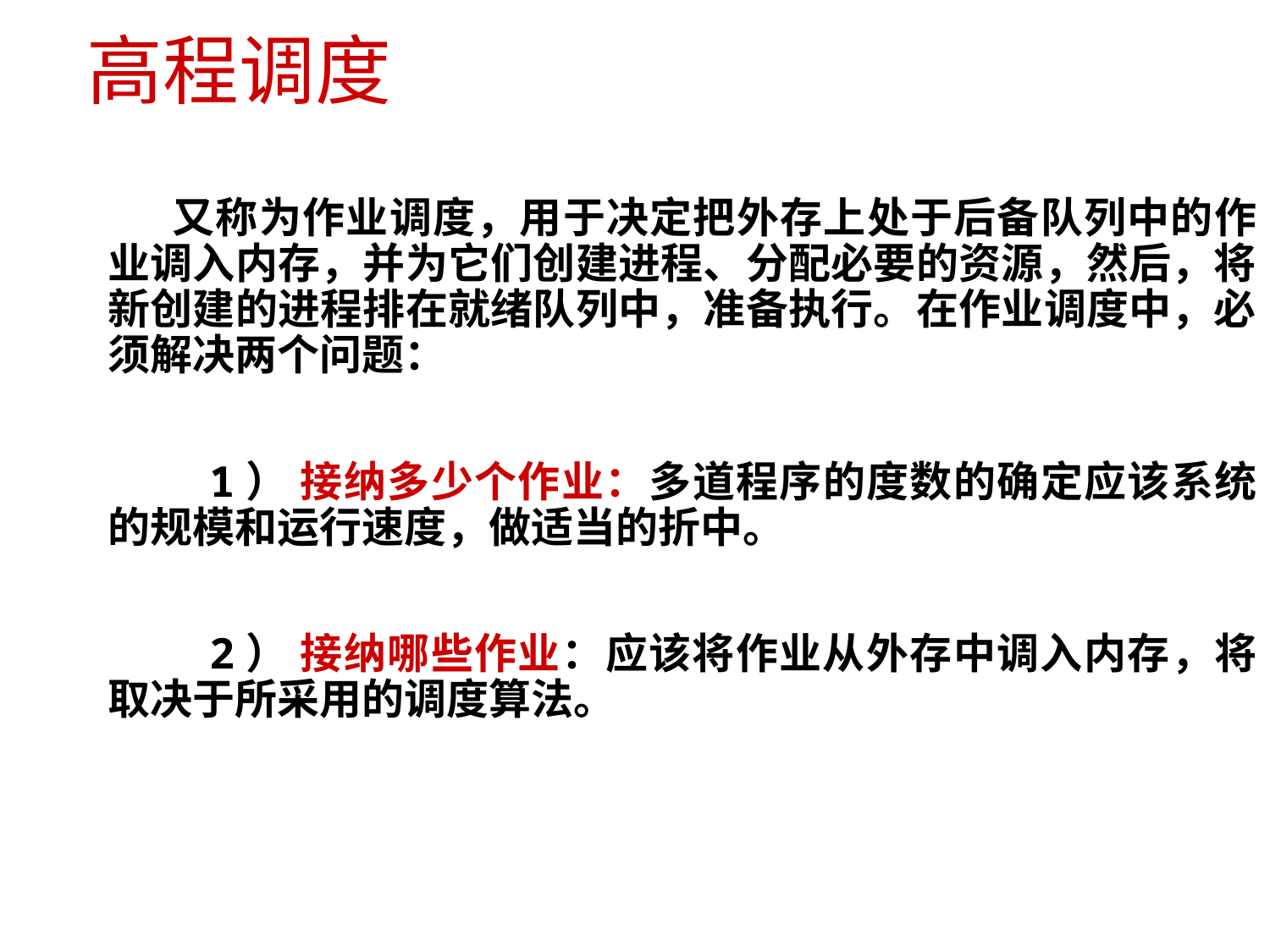

# 高程调度
        又称为作业调度，用于决定把外存上处于后备队列中的作业调入内存，并为它们创建进程、分配必要的资源，然后，将新创建的进程排在就绪队列中，准备执行。在作业调度中，必须解决两个问题：

     1） 接纳多少个作业：多道程序的度数的确定应该系统的规模和运行速度，做适当的折中。

     2） 接纳哪些作业：应该将作业从外存中调入内存，将取决于所采用的调度算法。